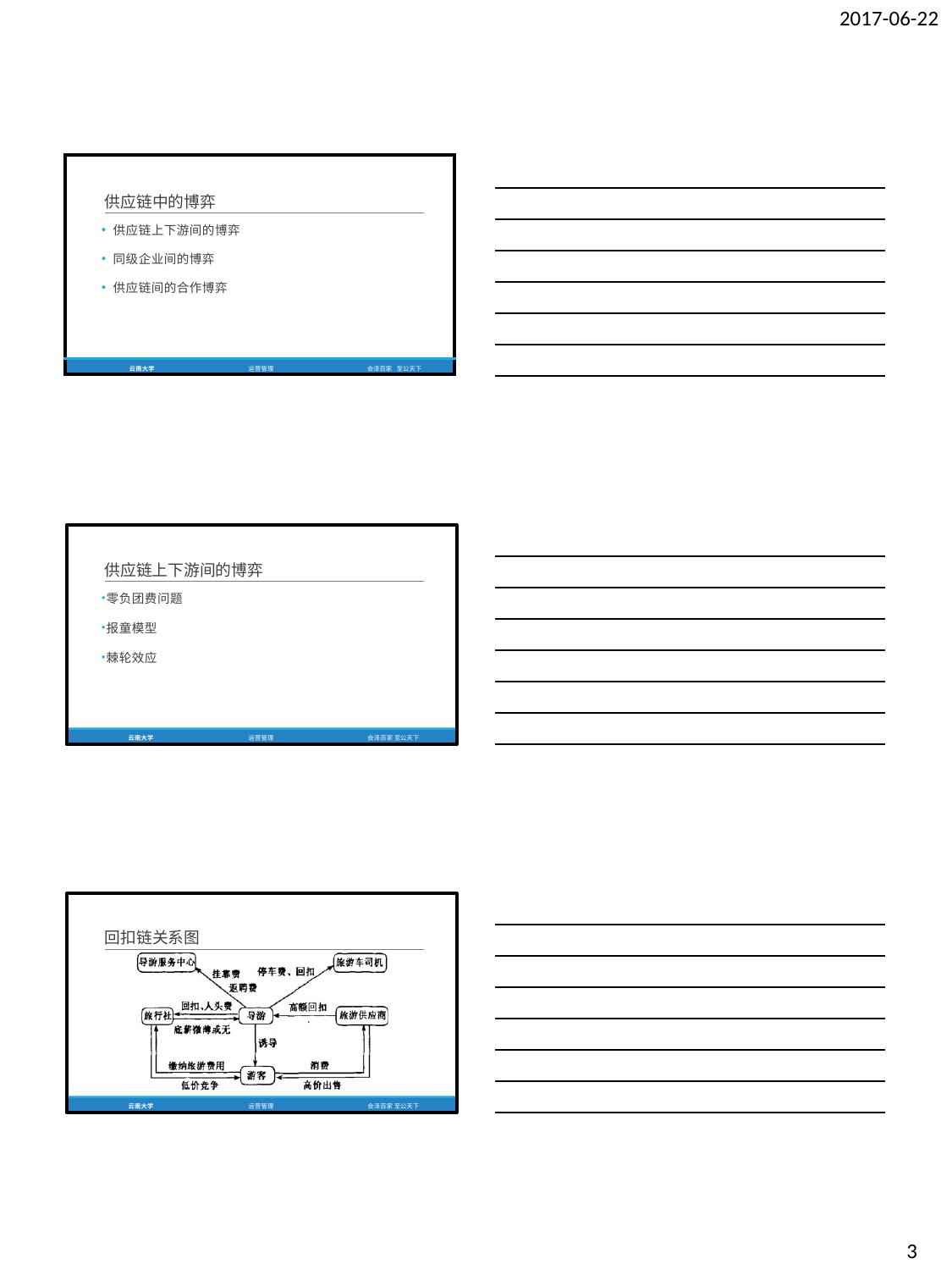

2017-06-22
| 供应链中的博弈 |  |  |  |
| --- | --- | --- | --- |
| 供应链上下游间的博弈 |  |  |  |
| 同级企业间的博弈 |  |  |  |
| 供应链间的合作博弈 |  |  |  |
| 云南大学 | 运营管理 | 会泽百家 | 至公天下 |

供应链上下游间的博弈
零负团费问题

报童模型

棘轮效应

云南大学
运营管理
会泽百家 至公天下

回扣链关系图

云南大学
运营管理
会泽百家 至公天下

3